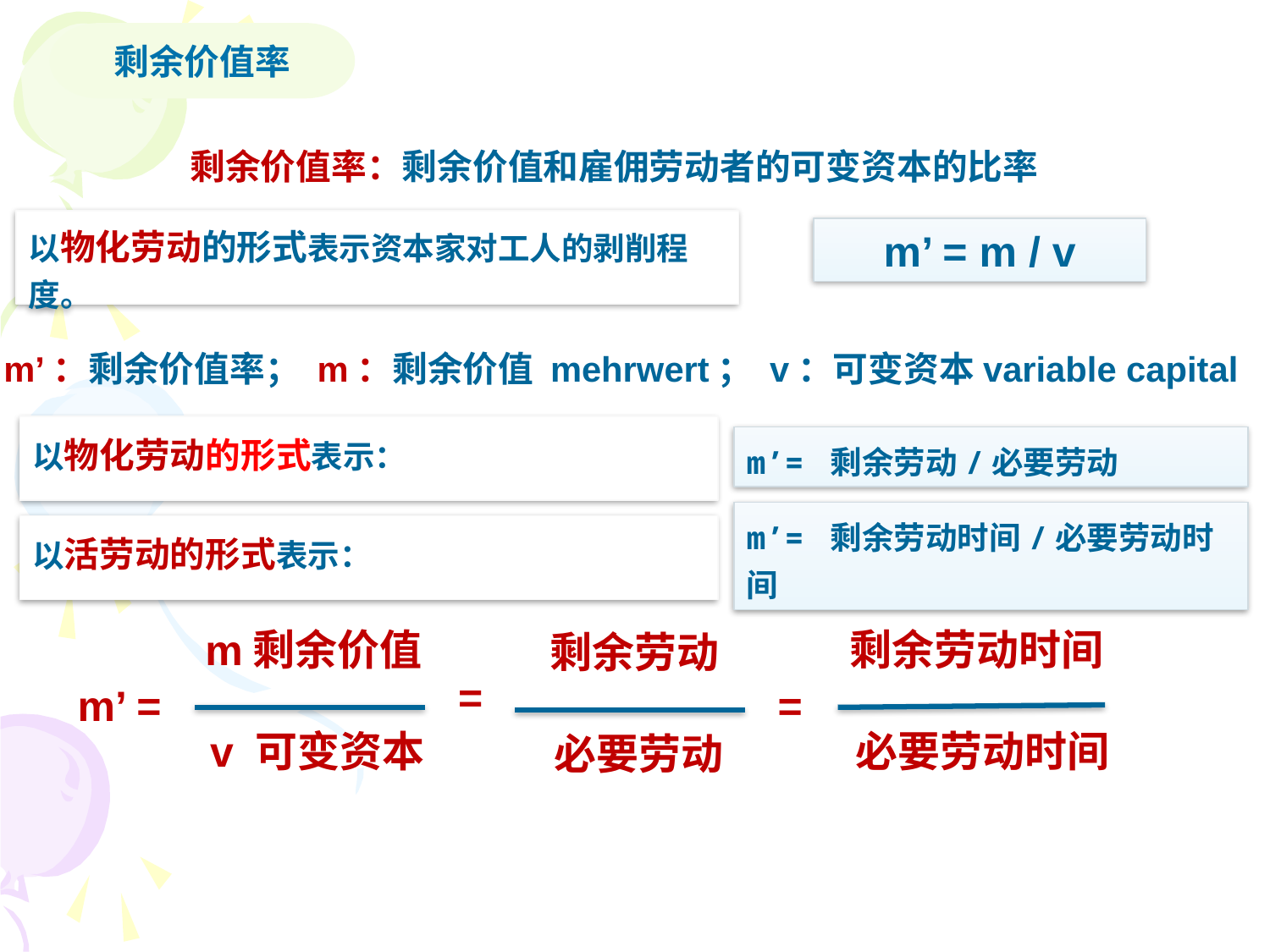

剩余价值率
剩余价值率：剩余价值和雇佣劳动者的可变资本的比率
以物化劳动的形式表示资本家对工人的剥削程度。
m’ = m / v
m’：剩余价值率； m：剩余价值 mehrwert； v：可变资本variable capital
以物化劳动的形式表示：
m’= 剩余劳动/必要劳动
以活劳动的形式表示：
m’= 剩余劳动时间/必要劳动时间
m剩余价值
剩余劳动时间
剩余劳动
=
=
m’ =
v 可变资本
必要劳动时间
必要劳动